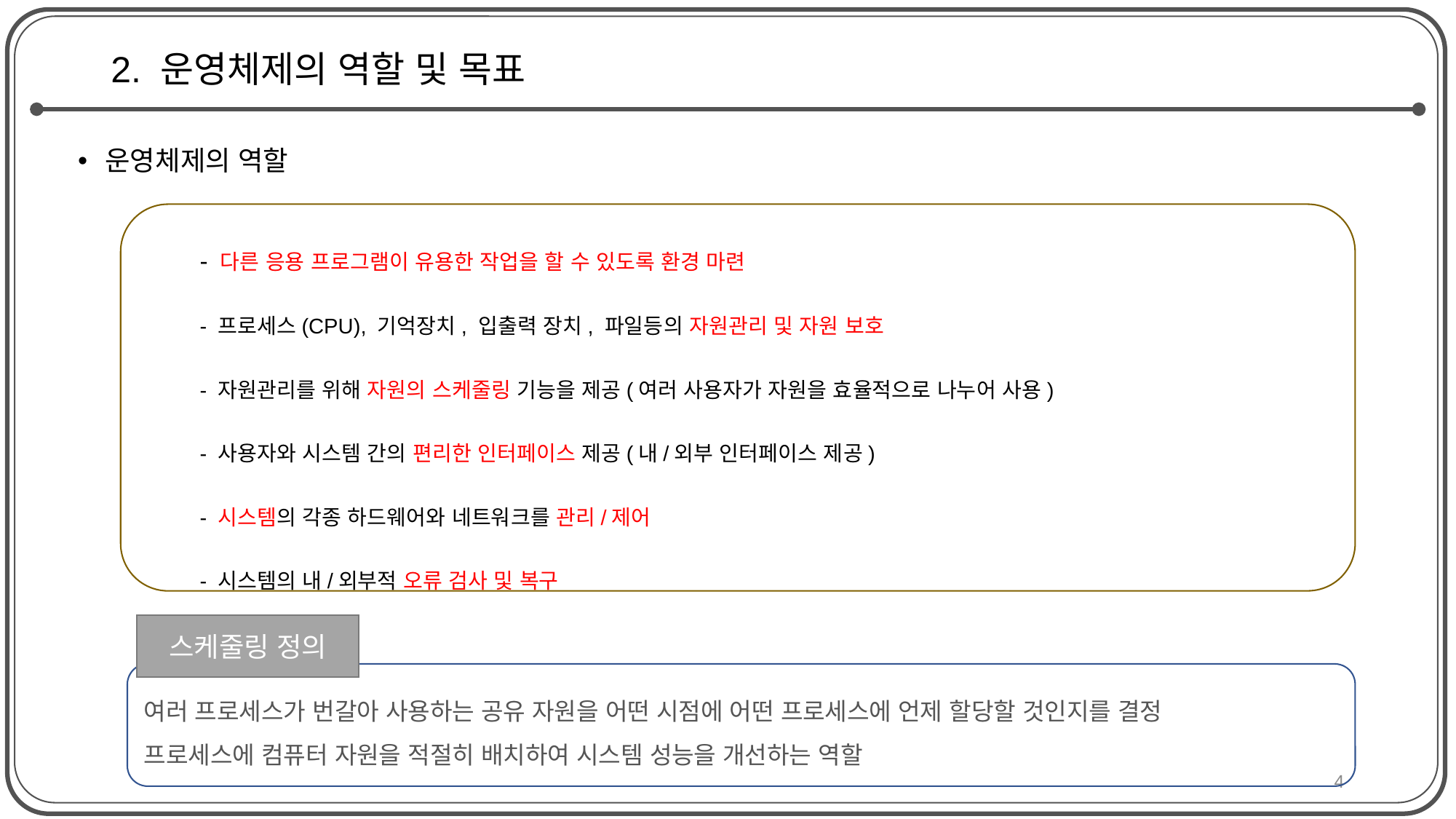

# 2. 운영체제의 역할 및 목표
운영체제의 역할

- 다른 응용 프로그램이 유용한 작업을 할 수 있도록 환경 마련
- 프로세스(CPU), 기억장치, 입출력 장치, 파일등의 자원관리 및 자원 보호
- 자원관리를 위해 자원의 스케줄링 기능을 제공(여러 사용자가 자원을 효율적으로 나누어 사용)
- 사용자와 시스템 간의 편리한 인터페이스 제공(내/외부 인터페이스 제공)
- 시스템의 각종 하드웨어와 네트워크를 관리/제어
- 시스템의 내/외부적 오류 검사 및 복구
스케줄링 정의
여러 프로세스가 번갈아 사용하는 공유 자원을 어떤 시점에 어떤 프로세스에 언제 할당할 것인지를 결정
프로세스에 컴퓨터 자원을 적절히 배치하여 시스템 성능을 개선하는 역할
4